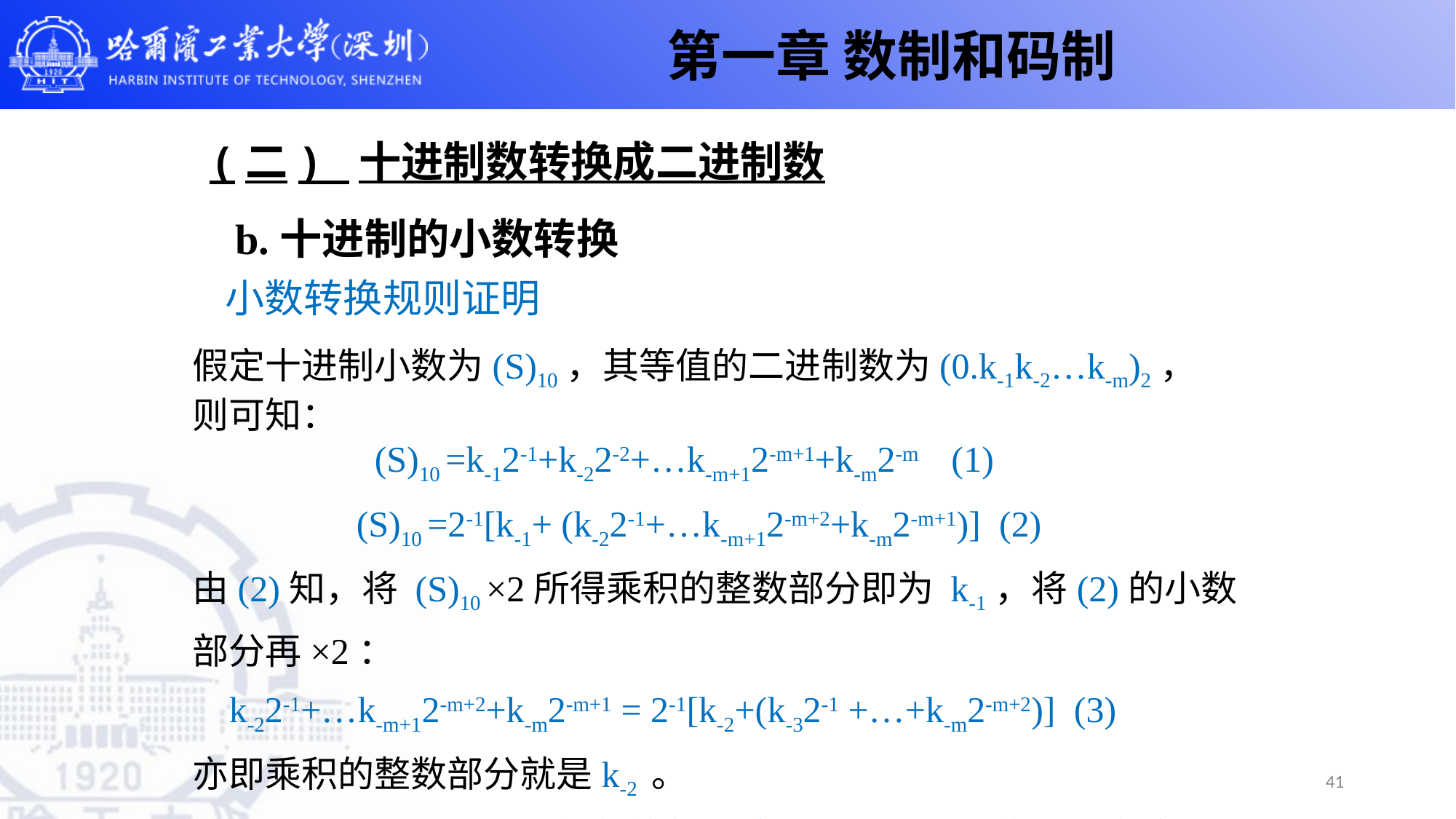

第一章 数制和码制
(二) 十进制数转换成二进制数
b.十进制的小数转换
小数转换规则证明
假定十进制小数为(S)10，其等值的二进制数为(0.k-1k-2…k-m)2，
则可知：
                    (S)10 =k-12-1+k-22-2+…k-m+12-m+1+k-m2-m    (1)
                  (S)10 =2-1[k-1+ (k-22-1+…k-m+12-m+2+k-m2-m+1)]  (2)
由(2)知，将 (S)10 ×2所得乘积的整数部分即为 k-1，将(2)的小数部分再×2：
    k-22-1+…k-m+12-m+2+k-m2-m+1 = 2-1[k-2+(k-32-1 +…+k-m2-m+2)]  (3)
亦即乘积的整数部分就是k-2 。
依次类推，可得二进制整数的每一位，且最后得到的是最高位。
41